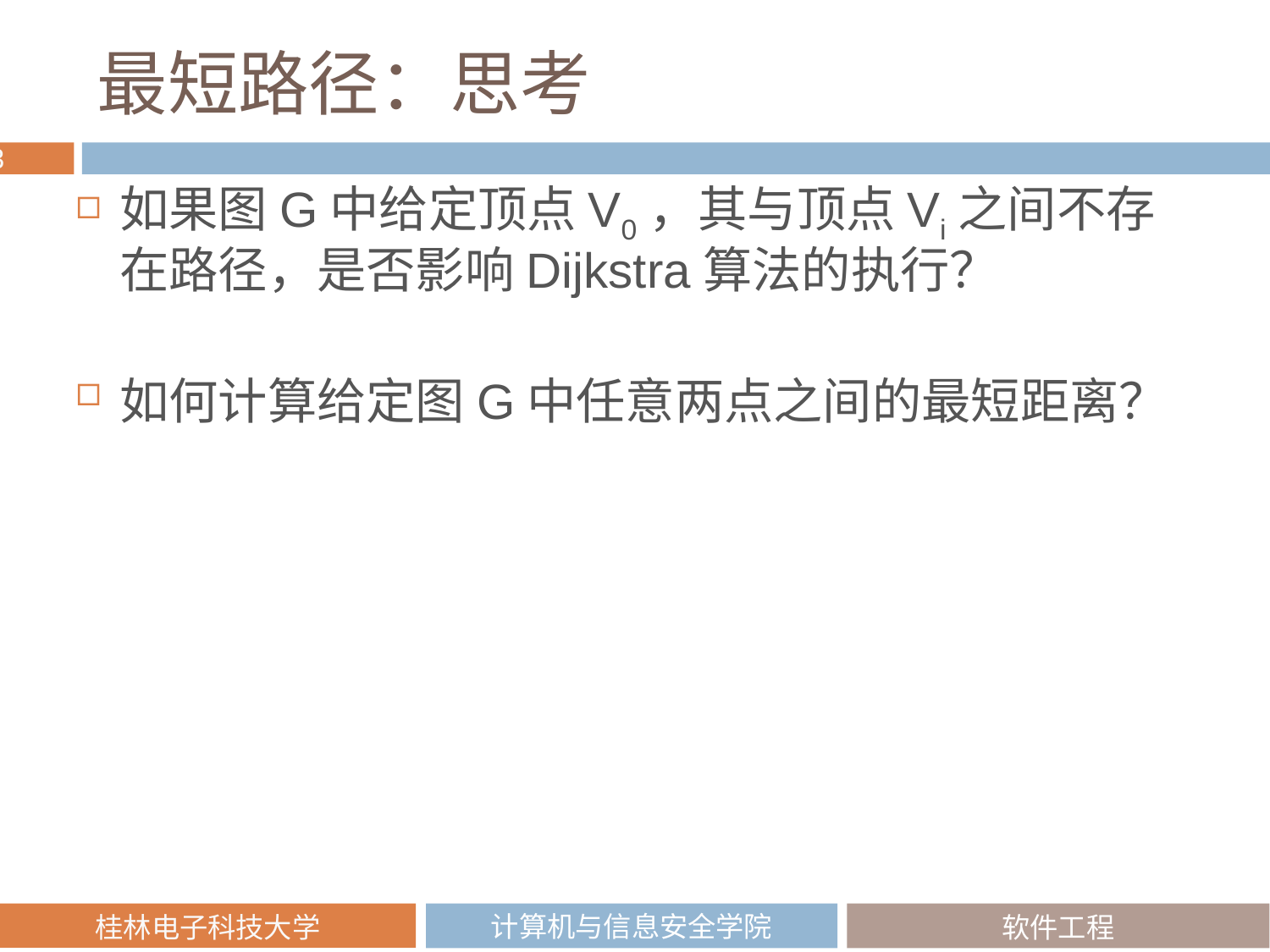

# 最短路径：思考
如果图G中给定顶点V0，其与顶点Vi之间不存在路径，是否影响Dijkstra算法的执行？

如何计算给定图G中任意两点之间的最短距离？